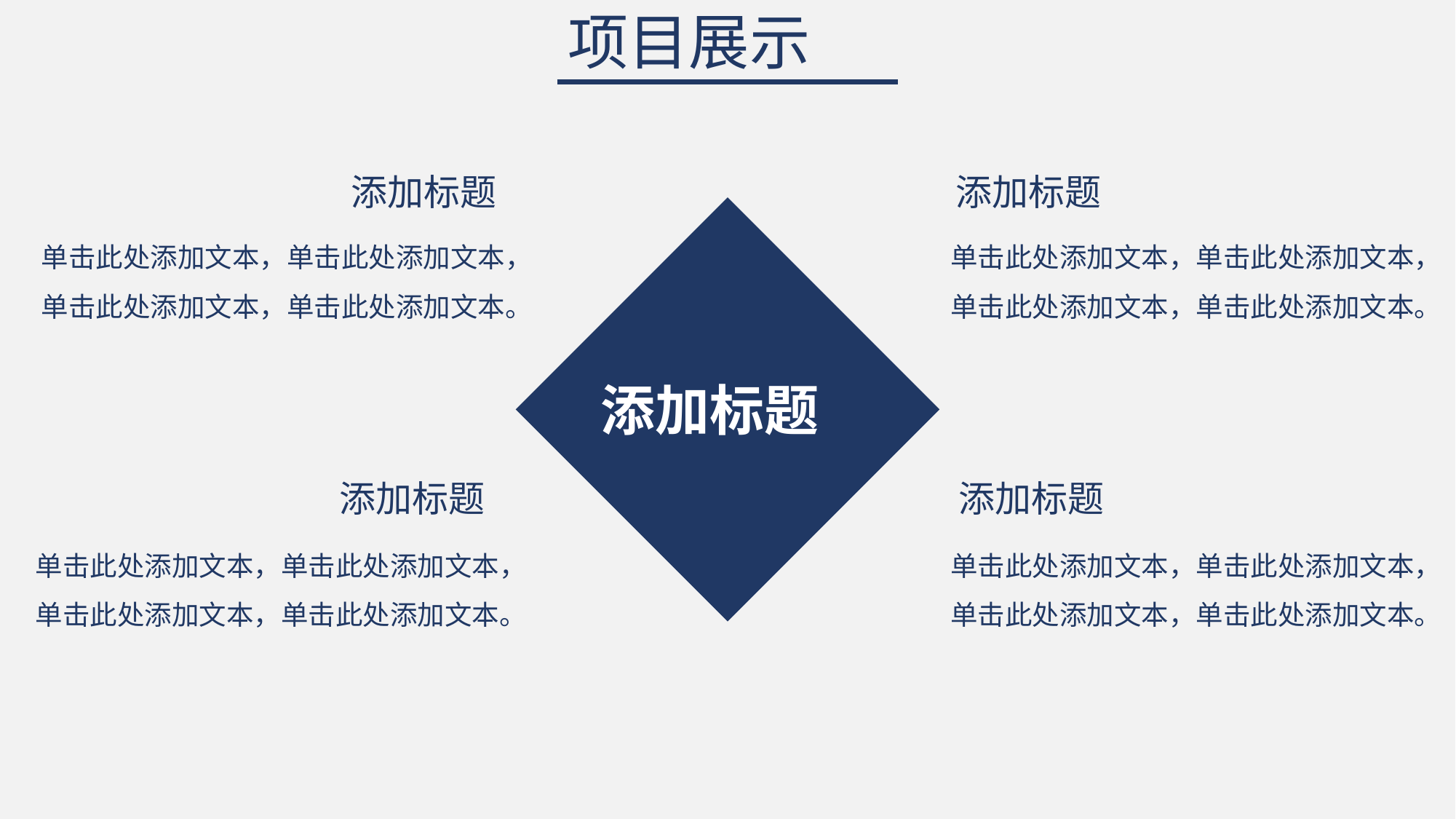

项目展示
添加标题
添加标题

单击此处添加文本，单击此处添加文本，单击此处添加文本，单击此处添加文本。
单击此处添加文本，单击此处添加文本，单击此处添加文本，单击此处添加文本。
添加标题
添加标题
添加标题
单击此处添加文本，单击此处添加文本，单击此处添加文本，单击此处添加文本。
单击此处添加文本，单击此处添加文本，单击此处添加文本，单击此处添加文本。